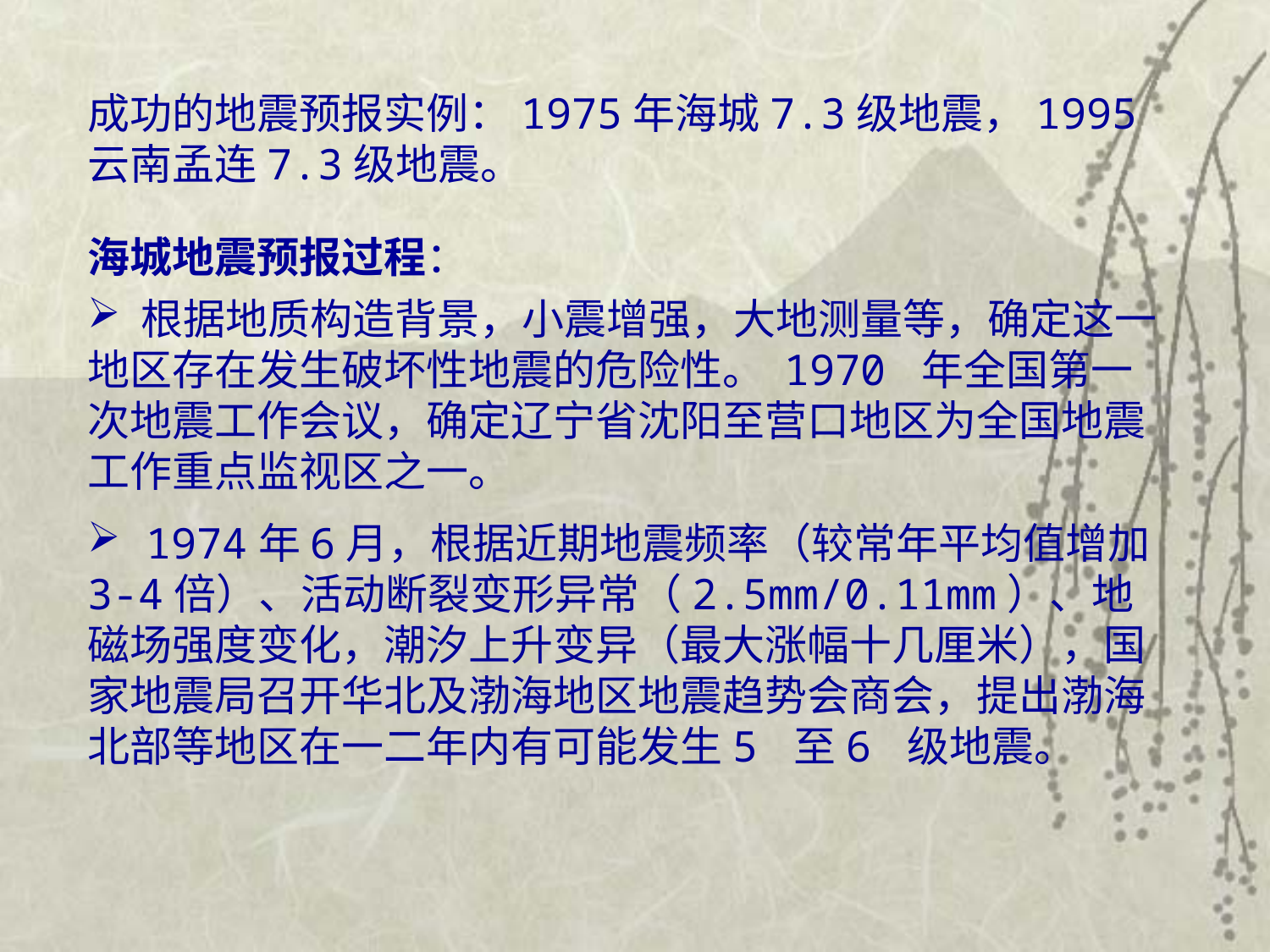

成功的地震预报实例：1975年海城7.3级地震，1995云南孟连7.3级地震。
海城地震预报过程：
 根据地质构造背景，小震增强，大地测量等，确定这一地区存在发生破坏性地震的危险性。 1970 年全国第一次地震工作会议，确定辽宁省沈阳至营口地区为全国地震工作重点监视区之一。
 1974年6月，根据近期地震频率（较常年平均值增加3-4倍）、活动断裂变形异常（2.5mm/0.11mm）、地磁场强度变化，潮汐上升变异（最大涨幅十几厘米），国家地震局召开华北及渤海地区地震趋势会商会，提出渤海北部等地区在一二年内有可能发生5 至6 级地震。